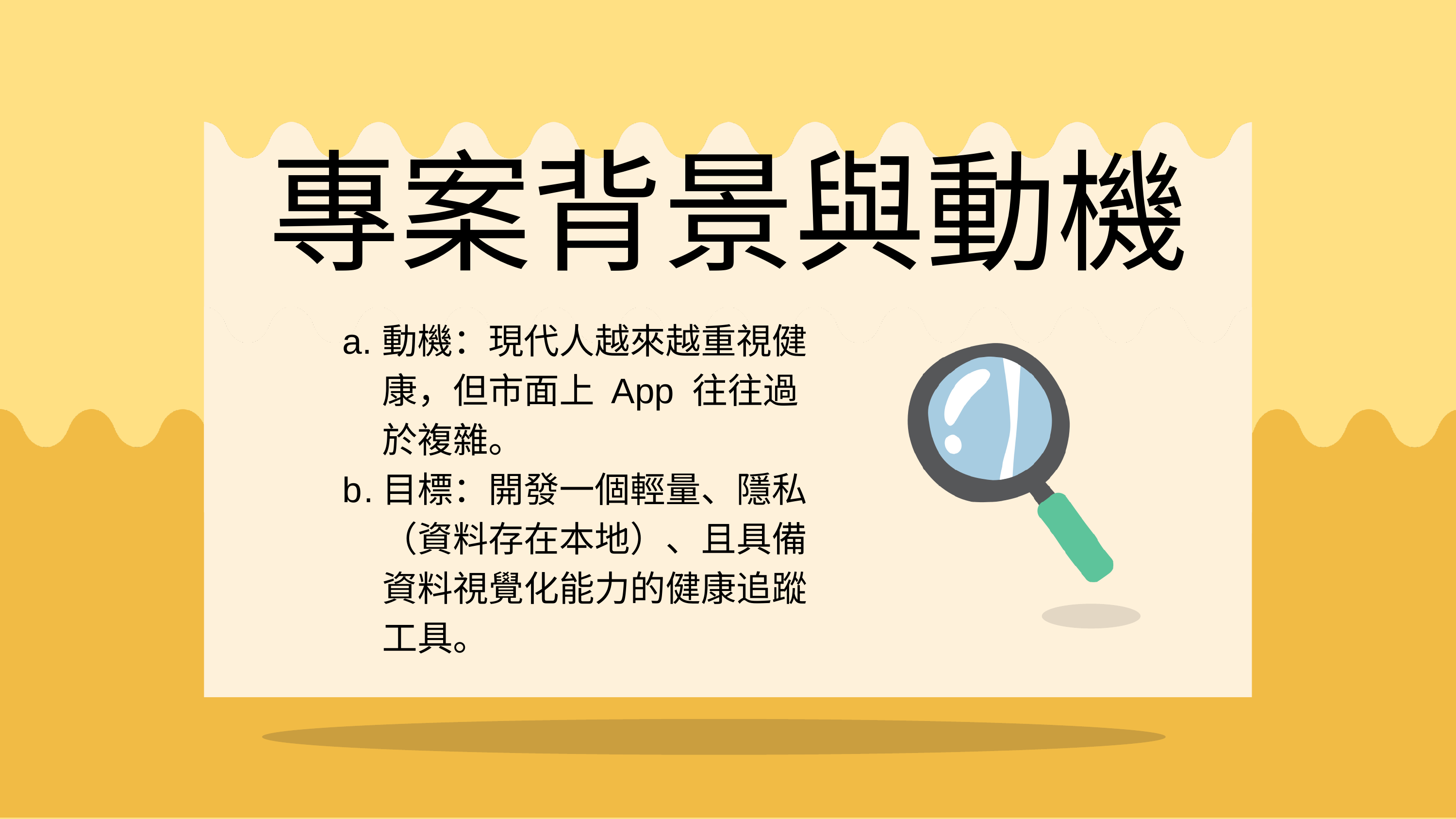

專案背景與動機
動機：現代人越來越重視健康，但市面上 App 往往過於複雜。
目標：開發一個輕量、隱私（資料存在本地）、且具備資料視覺化能力的健康追蹤工具。